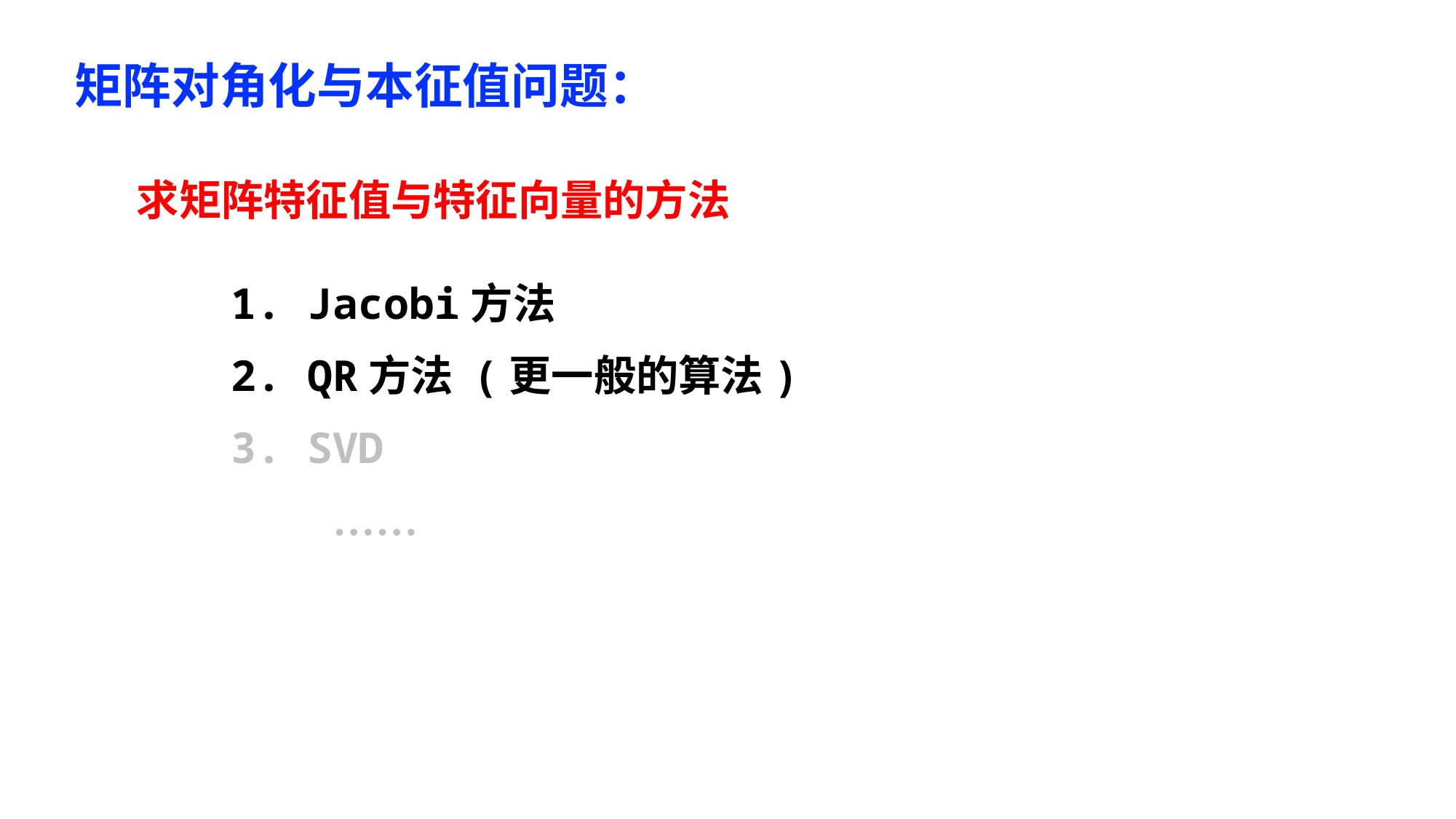

矩阵对角化与本征值问题：
求矩阵特征值与特征向量的方法
1. Jacobi方法
2. QR方法 (更一般的算法)
3. SVD
    ……